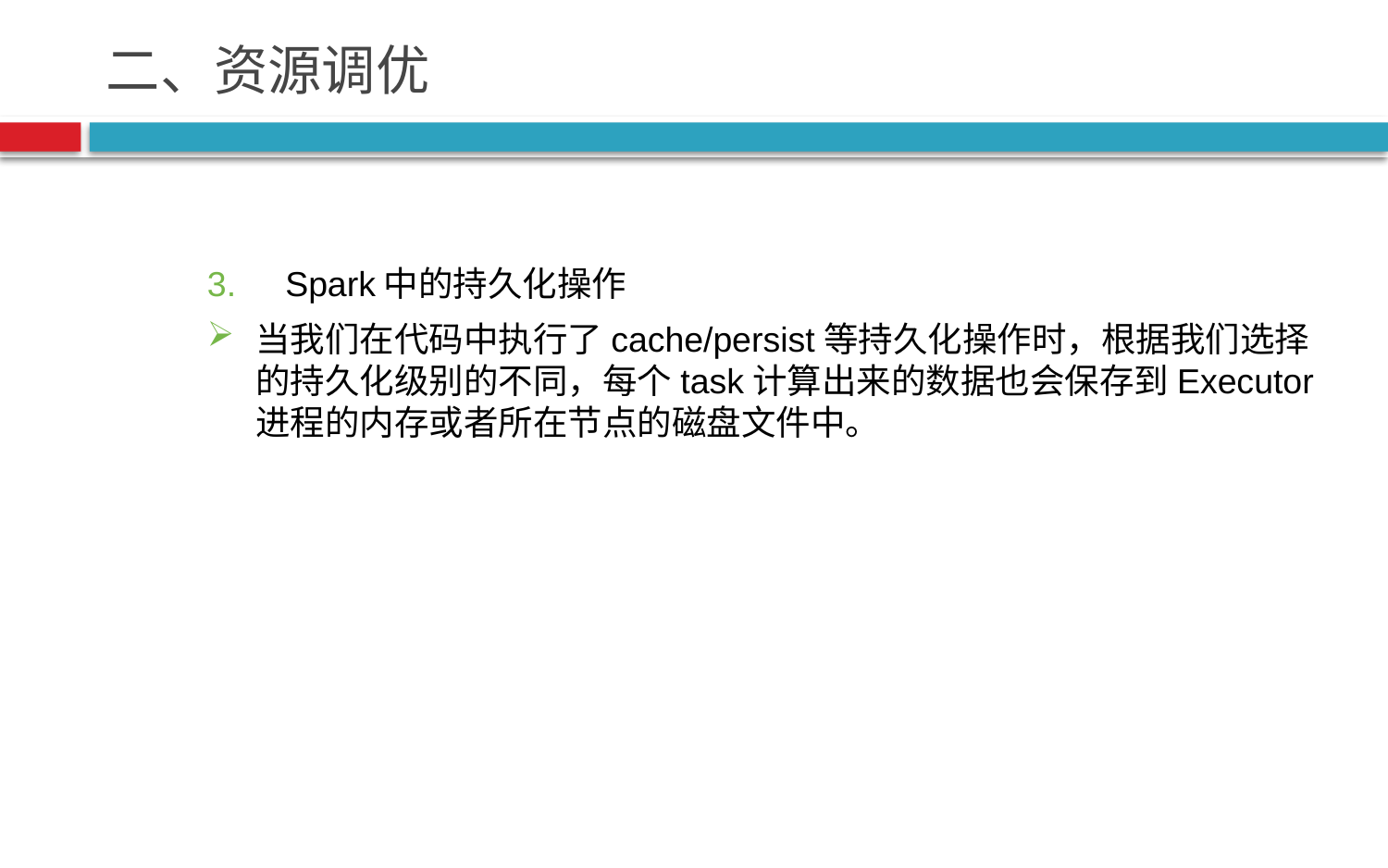

# 二、资源调优
Spark中的持久化操作
当我们在代码中执行了cache/persist等持久化操作时，根据我们选择的持久化级别的不同，每个task计算出来的数据也会保存到Executor进程的内存或者所在节点的磁盘文件中。